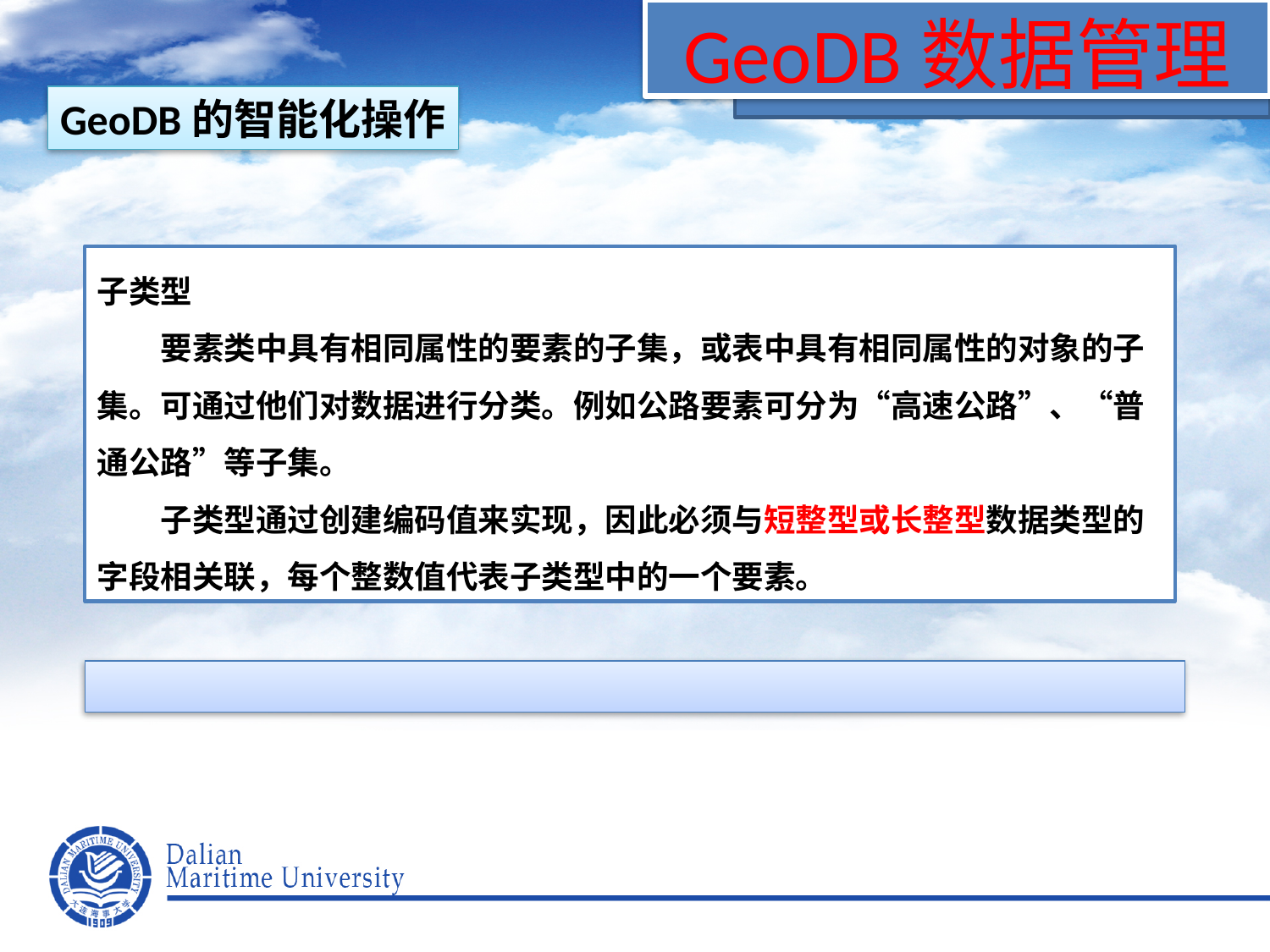

GeoDB数据管理
GeoDB的智能化操作
子类型
要素类中具有相同属性的要素的子集，或表中具有相同属性的对象的子集。可通过他们对数据进行分类。例如公路要素可分为“高速公路”、“普通公路”等子集。
子类型通过创建编码值来实现，因此必须与短整型或长整型数据类型的字段相关联，每个整数值代表子类型中的一个要素。